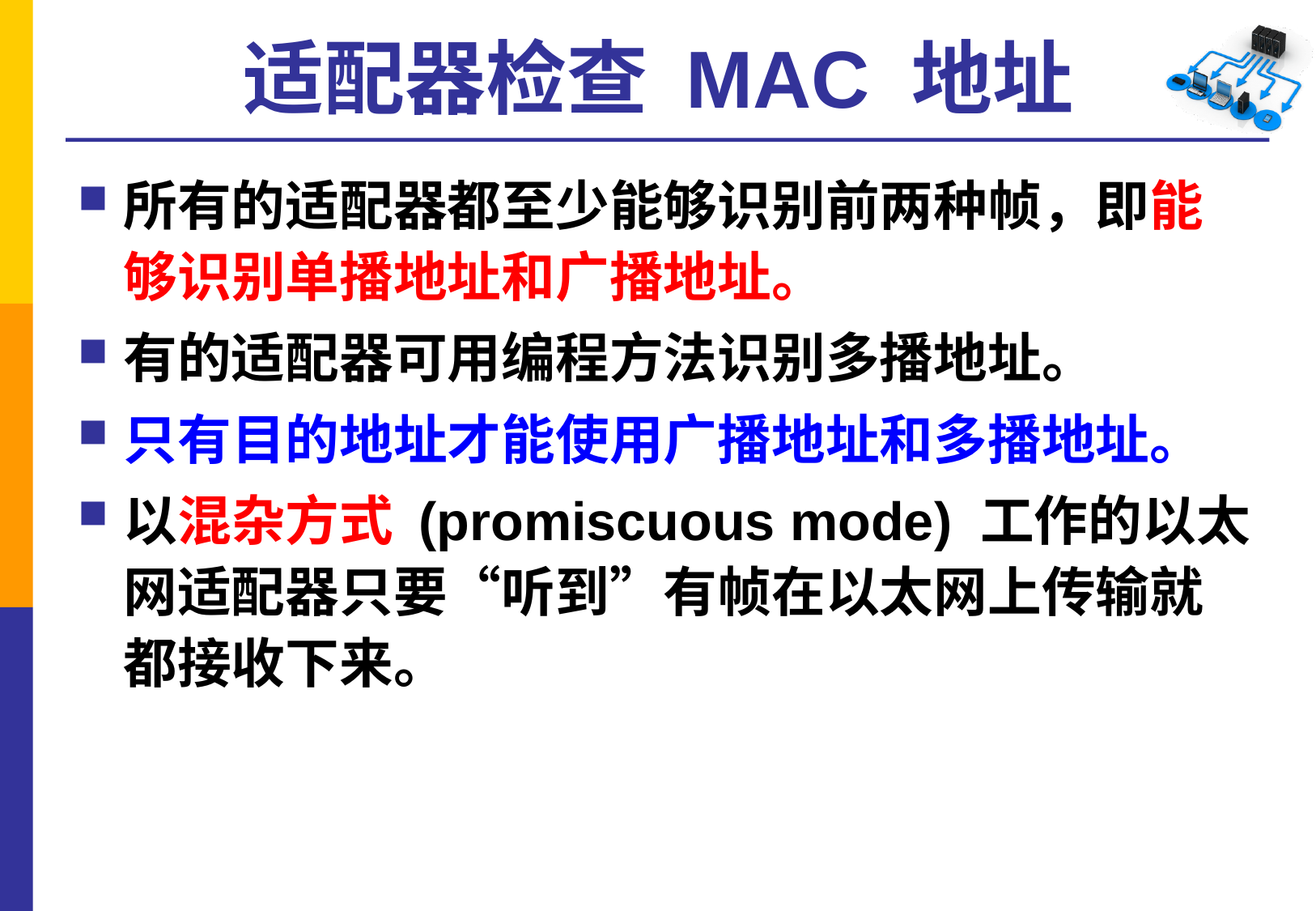

# 适配器检查 MAC 地址
所有的适配器都至少能够识别前两种帧，即能够识别单播地址和广播地址。
有的适配器可用编程方法识别多播地址。
只有目的地址才能使用广播地址和多播地址。
以混杂方式 (promiscuous mode) 工作的以太网适配器只要“听到”有帧在以太网上传输就都接收下来。